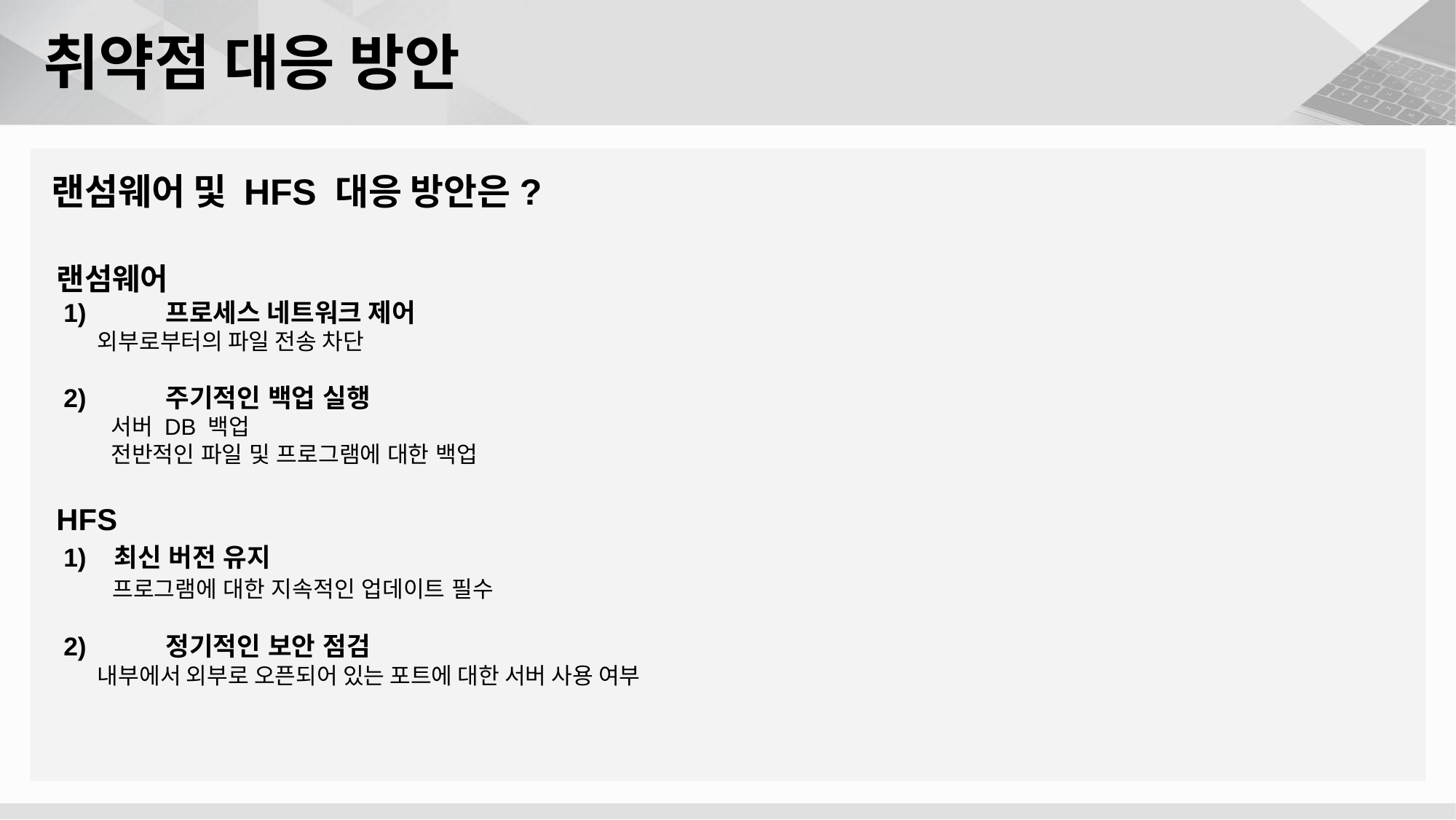

# 취약점 대응 방안

랜섬웨어 및 HFS 대응 방안은?
랜섬웨어
 1)	프로세스 네트워크 제어
       외부로부터의 파일 전송 차단

 2)	주기적인 백업 실행
서버 DB 백업
전반적인 파일 및 프로그램에 대한 백업

HFS
 1)   최신 버전 유지
       프로그램에 대한 지속적인 업데이트 필수

 2)	정기적인 보안 점검
       내부에서 외부로 오픈되어 있는 포트에 대한 서버 사용 여부